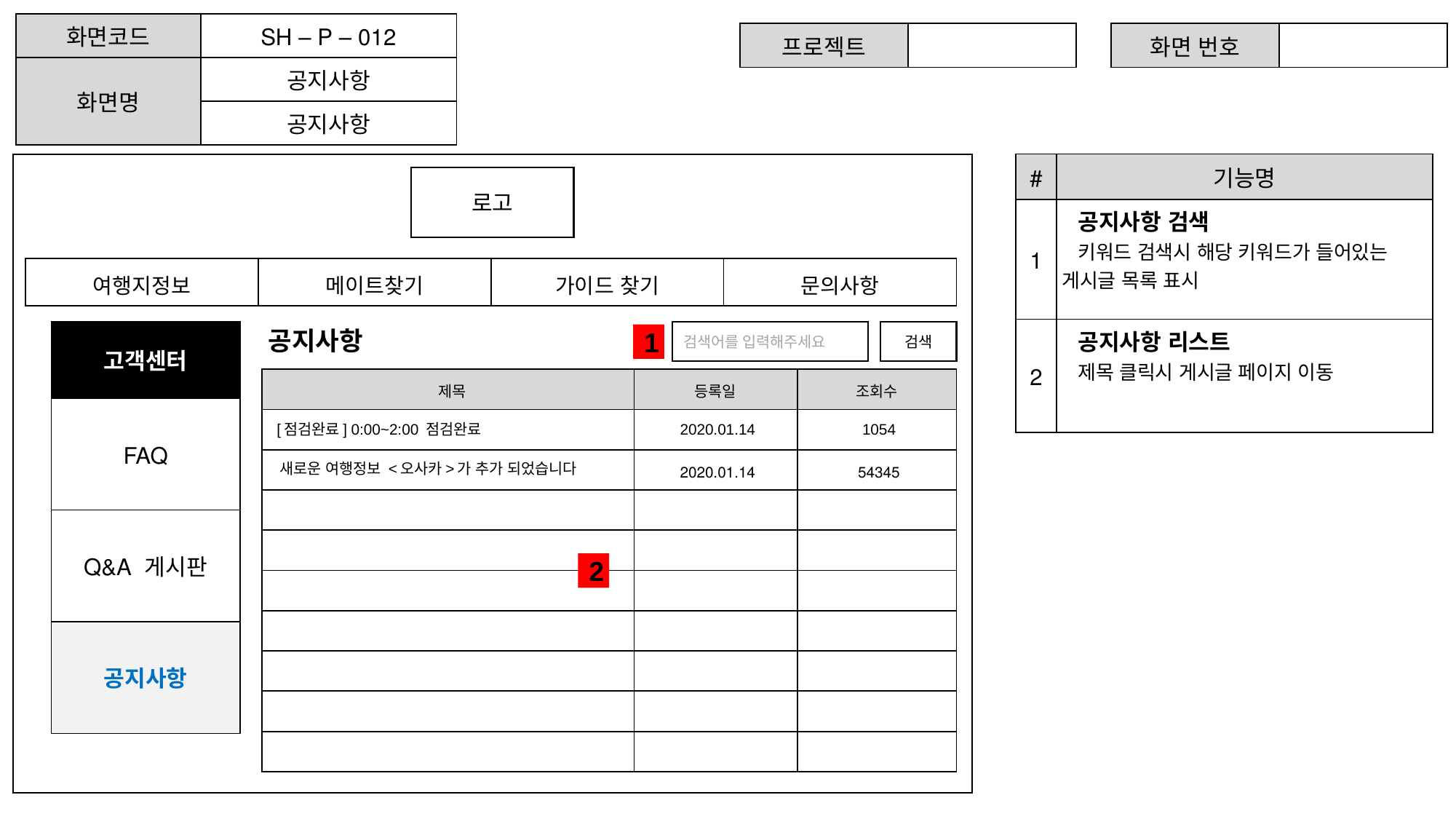

| 화면코드 | SH – P – 012 |
| --- | --- |
| 화면명 | 공지사항 |
|  | 공지사항 |
| 프로젝트 |  |
| --- | --- |
| 화면 번호 |  |
| --- | --- |

| # | 기능명 |
| --- | --- |
| 1 | 공지사항 검색 키워드 검색시 해당 키워드가 들어있는 게시글 목록 표시 |
| 2 | 공지사항 리스트 제목 클릭시 게시글 페이지 이동 |

로고
| 여행지정보 | 메이트찾기 | 가이드 찾기 | 문의사항 |
| --- | --- | --- | --- |
공지사항
1

| 고객센터 |
| --- |
| FAQ |
| Q&A 게시판 |
| 공지사항 |

검색어를 입력해주세요

검색
| 제목 | 등록일 | 조회수 |
| --- | --- | --- |
| [점검완료] 0:00~2:00 점검완료 | 2020.01.14 | 1054 |
| 새로운 여행정보 <오사카>가 추가 되었습니다 | 2020.01.14 | 54345 |
|  |  |  |
|  |  |  |
|  |  |  |
|  |  |  |
|  |  |  |
|  |  |  |
|  |  |  |
2